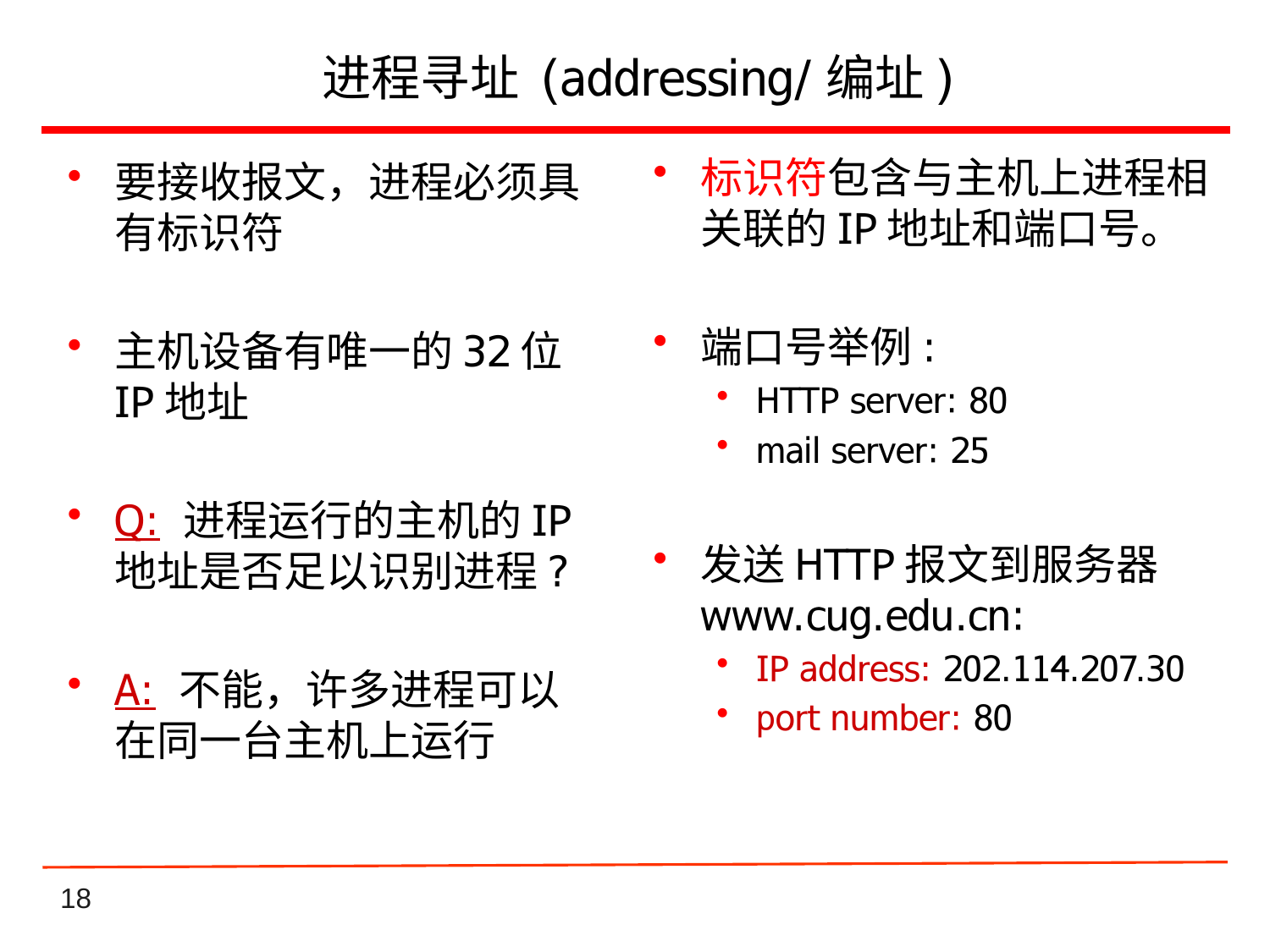

# 进程寻址 (addressing/编址)
标识符包含与主机上进程相关联的IP地址和端口号。

端口号举例:
HTTP server: 80
mail server: 25

发送HTTP报文到服务器www.cug.edu.cn:
IP address: 202.114.207.30
port number: 80

要接收报文，进程必须具有标识符

主机设备有唯一的32位IP地址

Q: 进程运行的主机的IP地址是否足以识别进程?

A: 不能，许多进程可以在同一台主机上运行